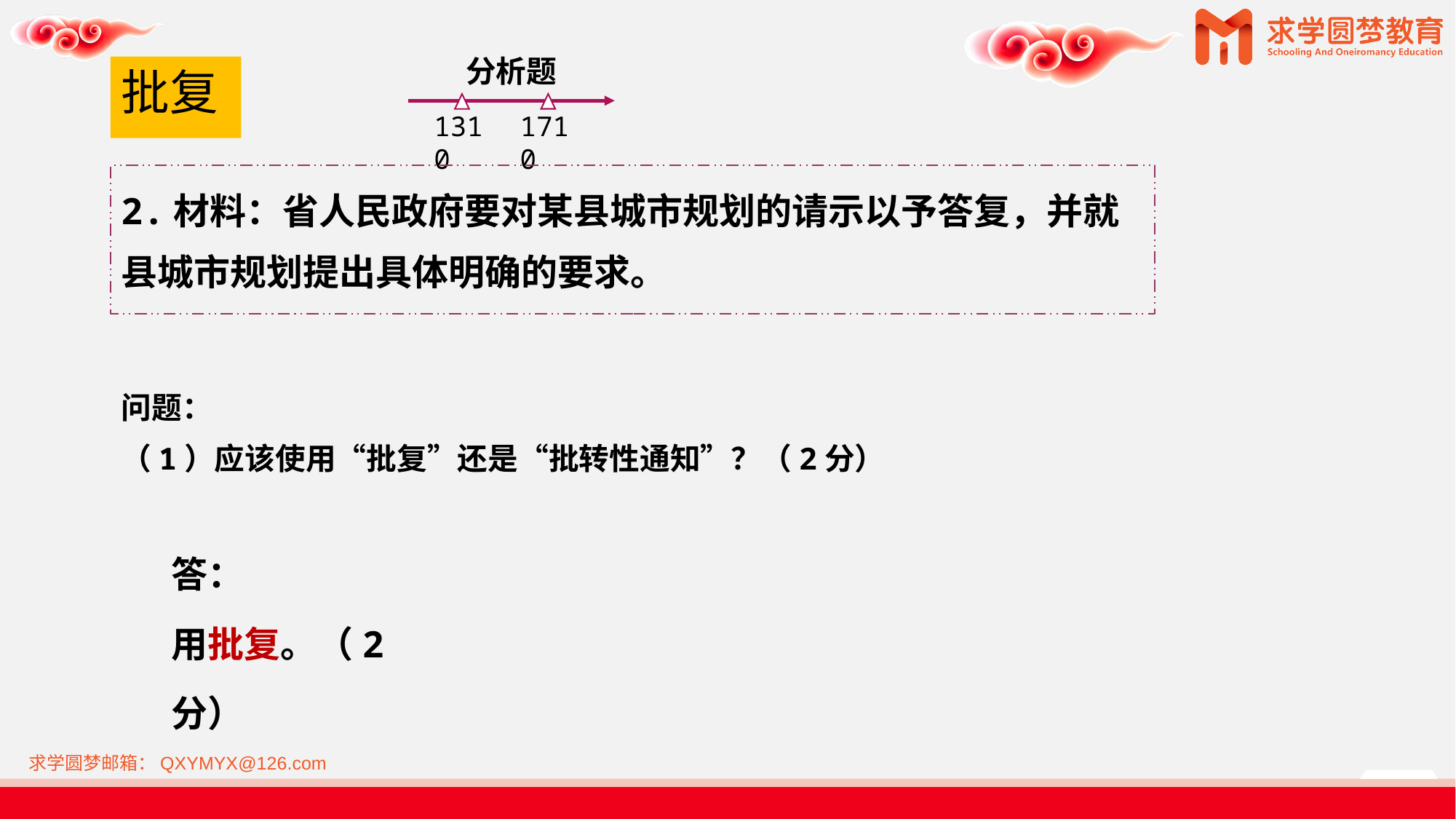

分析题

1310

1710
# 批复
2.材料：省人民政府要对某县城市规划的请示以予答复，并就县城市规划提出具体明确的要求。

问题：
（1）应该使用“批复”还是“批转性通知”？（2分）
答：
用批复。（2分）